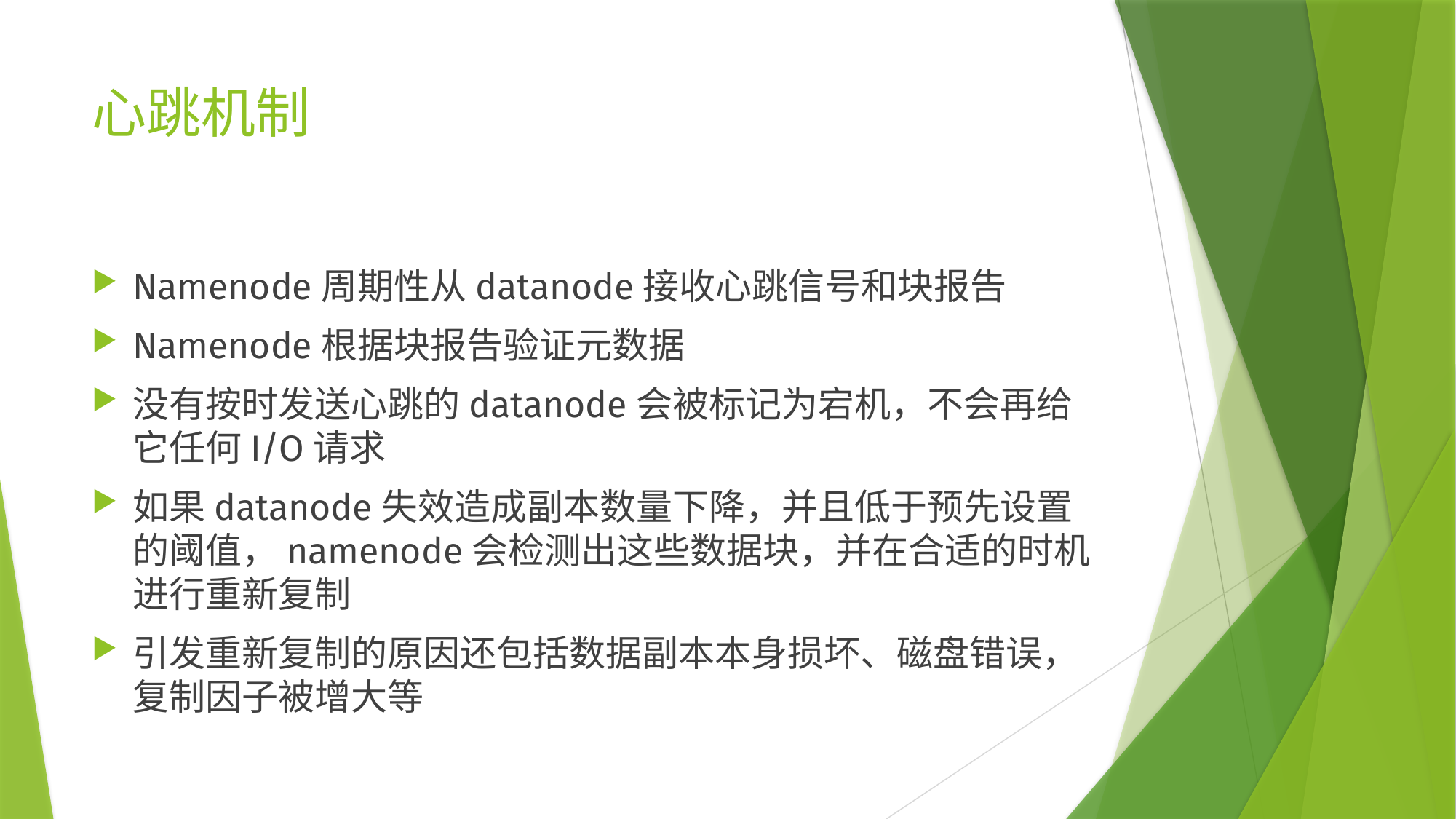

# 心跳机制
Namenode周期性从datanode接收心跳信号和块报告
Namenode根据块报告验证元数据
没有按时发送心跳的datanode会被标记为宕机，不会再给它任何I/O请求
如果datanode失效造成副本数量下降，并且低于预先设置的阈值，namenode会检测出这些数据块，并在合适的时机进行重新复制
引发重新复制的原因还包括数据副本本身损坏、磁盘错误，复制因子被增大等